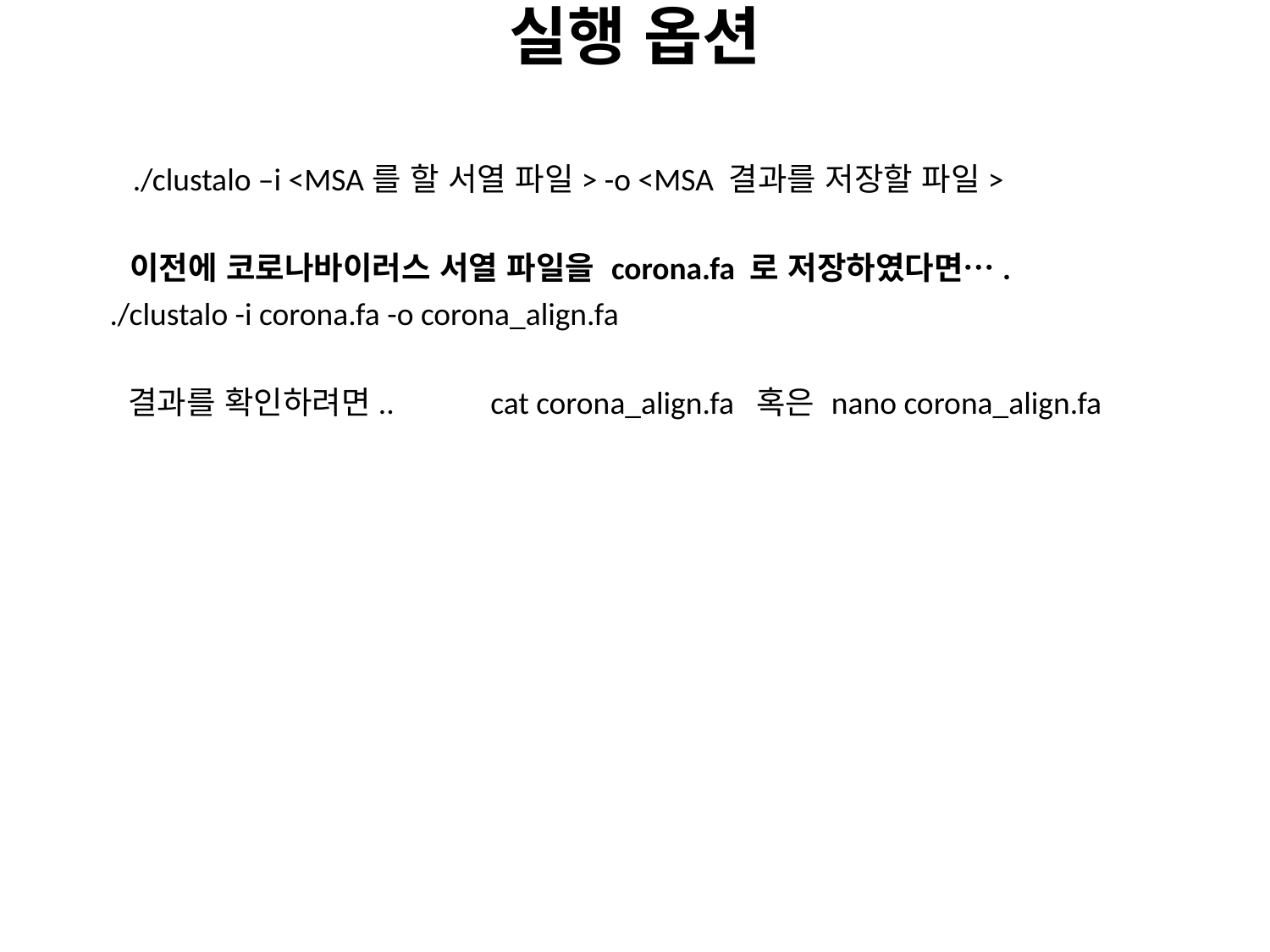

# 실행 옵션
./clustalo –i <MSA를 할 서열 파일> -o <MSA 결과를 저장할 파일>
이전에 코로나바이러스 서열 파일을 corona.fa 로 저장하였다면….
./clustalo -i corona.fa -o corona_align.fa
결과를 확인하려면..
cat corona_align.fa  혹은 nano corona_align.fa